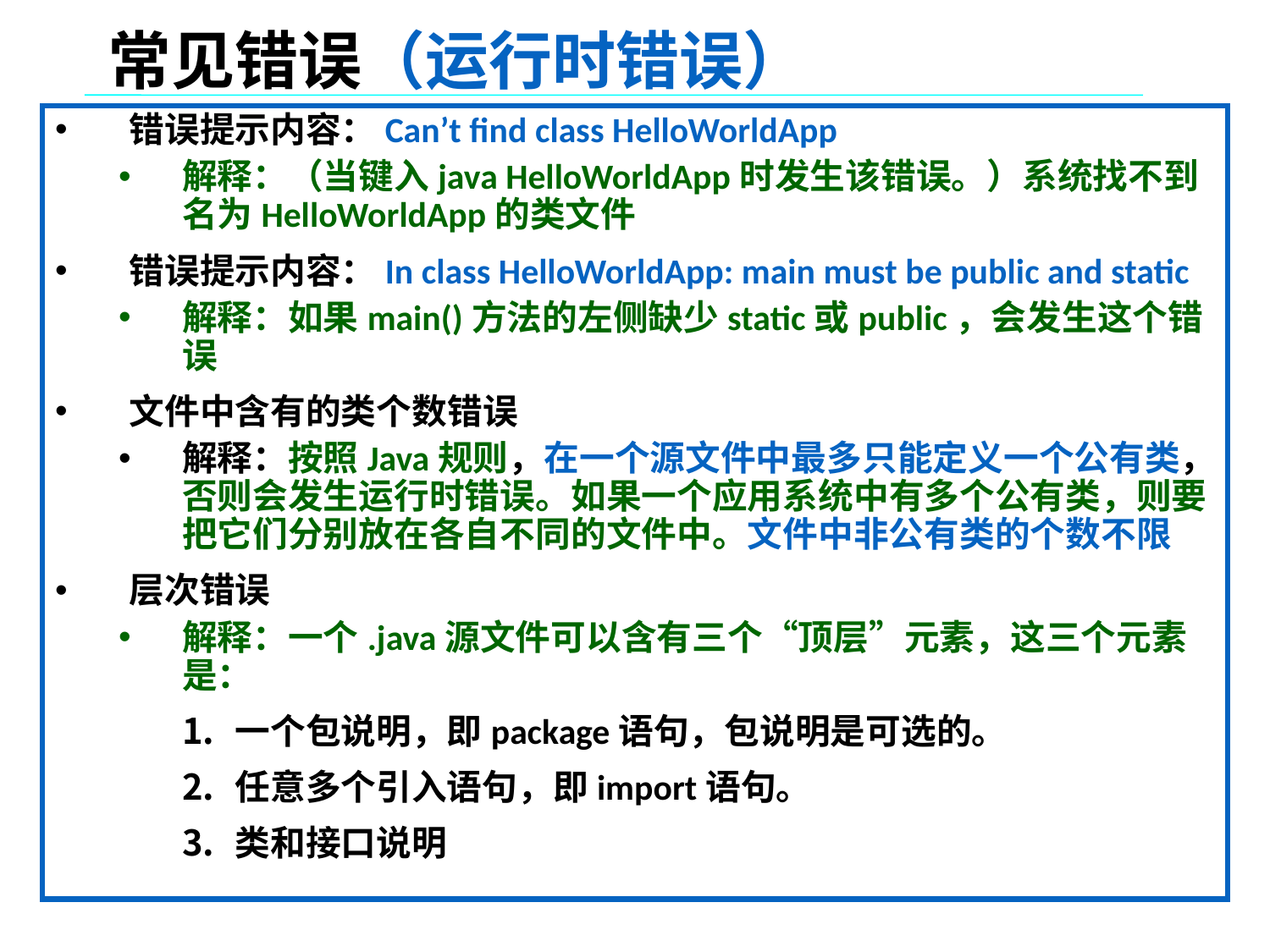

# 常见错误（运行时错误）

错误提示内容：Can’t find class HelloWorldApp
解释：（当键入java HelloWorldApp时发生该错误。）系统找不到名为HelloWorldApp的类文件
错误提示内容：In class HelloWorldApp: main must be public and static
解释：如果main()方法的左侧缺少static或public，会发生这个错误
文件中含有的类个数错误
解释：按照Java规则，在一个源文件中最多只能定义一个公有类，否则会发生运行时错误。如果一个应用系统中有多个公有类，则要把它们分别放在各自不同的文件中。文件中非公有类的个数不限
层次错误
解释：一个.java源文件可以含有三个“顶层”元素，这三个元素是：
一个包说明，即package语句，包说明是可选的。
任意多个引入语句，即import语句。
类和接口说明